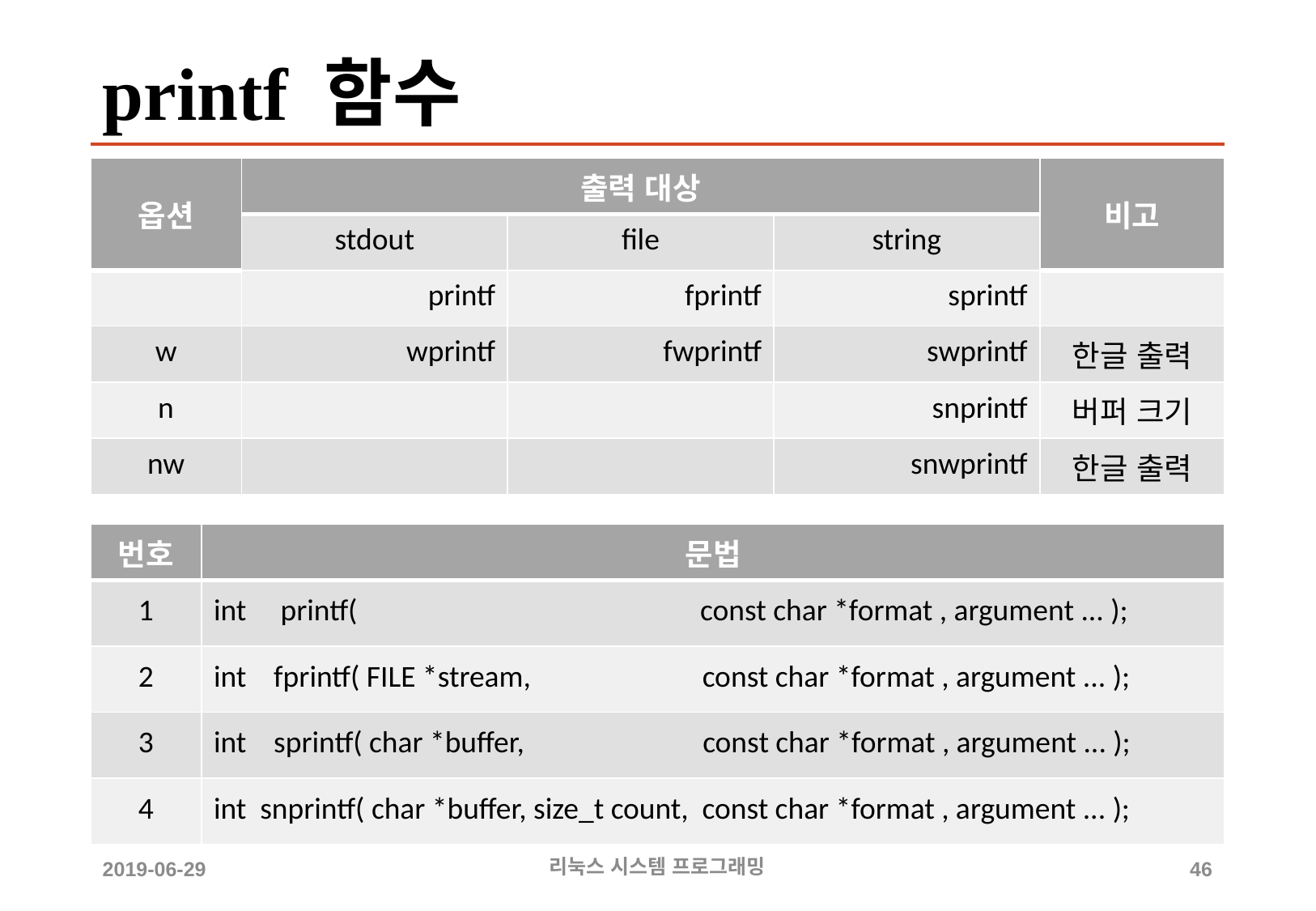

# printf 함수
| 옵션 | 출력 대상 |  |  | 비고 |
| --- | --- | --- | --- | --- |
|  | stdout | file | string |  |
|  | printf | fprintf | sprintf |  |
| w | wprintf | fwprintf | swprintf | 한글 출력 |
| n |  |  | snprintf | 버퍼 크기 |
| nw |  |  | snwprintf | 한글 출력 |
| 번호 | 문법 |
| --- | --- |
| 1 | int printf( const char \*format , argument ... ); |
| 2 | int fprintf( FILE \*stream, const char \*format , argument ... ); |
| 3 | int sprintf( char \*buffer, const char \*format , argument ... ); |
| 4 | int snprintf( char \*buffer, size\_t count, const char \*format , argument ... ); |
2019-06-29
리눅스 시스템 프로그래밍
46